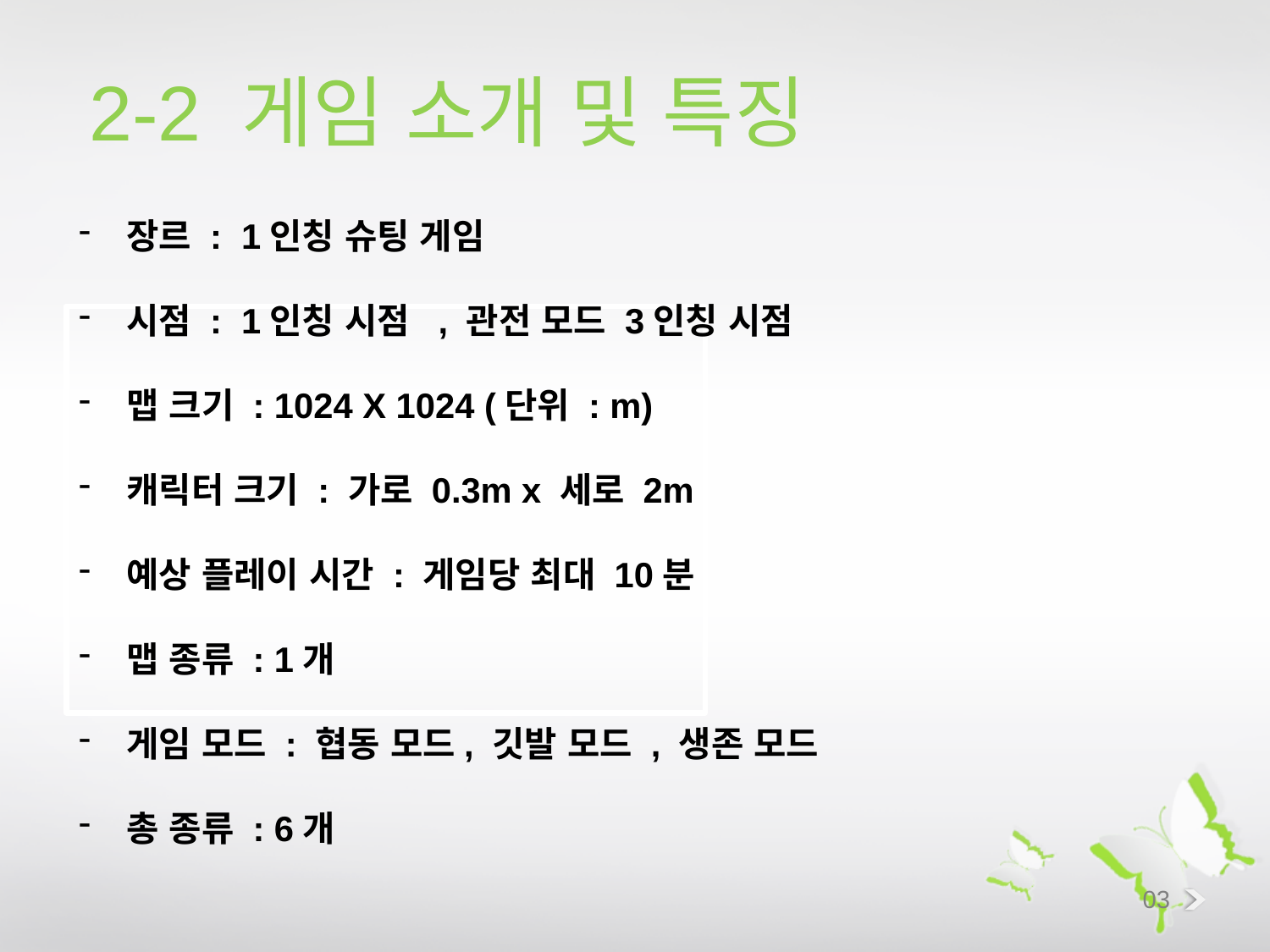

2-2 게임 소개 및 특징

장르 :  1인칭 슈팅 게임

시점 :  1인칭 시점  , 관전 모드 3인칭 시점

맵 크기 : 1024 X 1024 (단위 : m)

캐릭터 크기 : 가로 0.3m x 세로 2m

예상 플레이 시간 : 게임당 최대 10분

맵 종류 : 1개

게임 모드 : 협동 모드, 깃발 모드 , 생존 모드

총 종류 : 6개

03